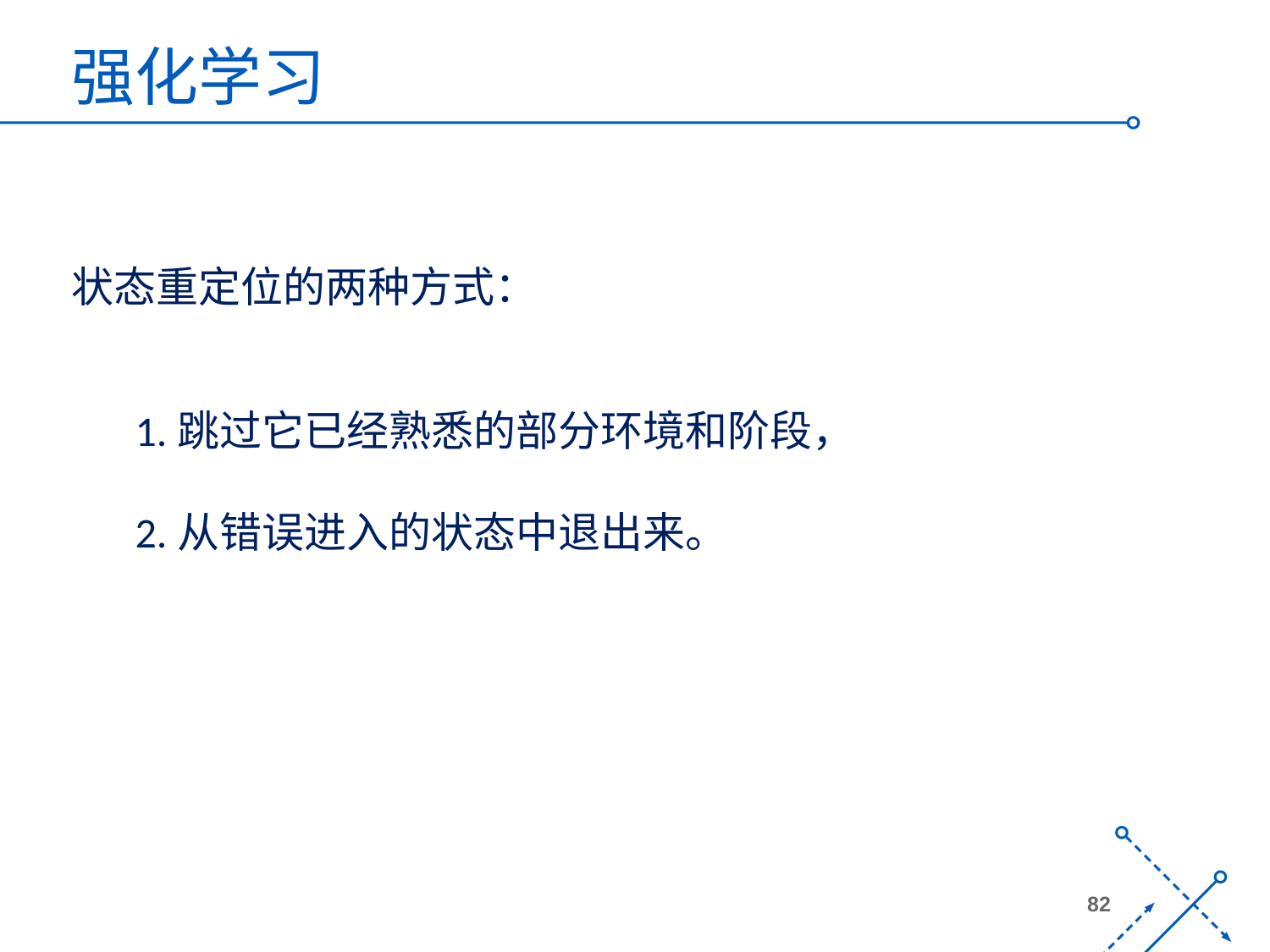

# 强化学习
状态重定位的两种方式：
1.跳过它已经熟悉的部分环境和阶段，

2.从错误进入的状态中退出来。